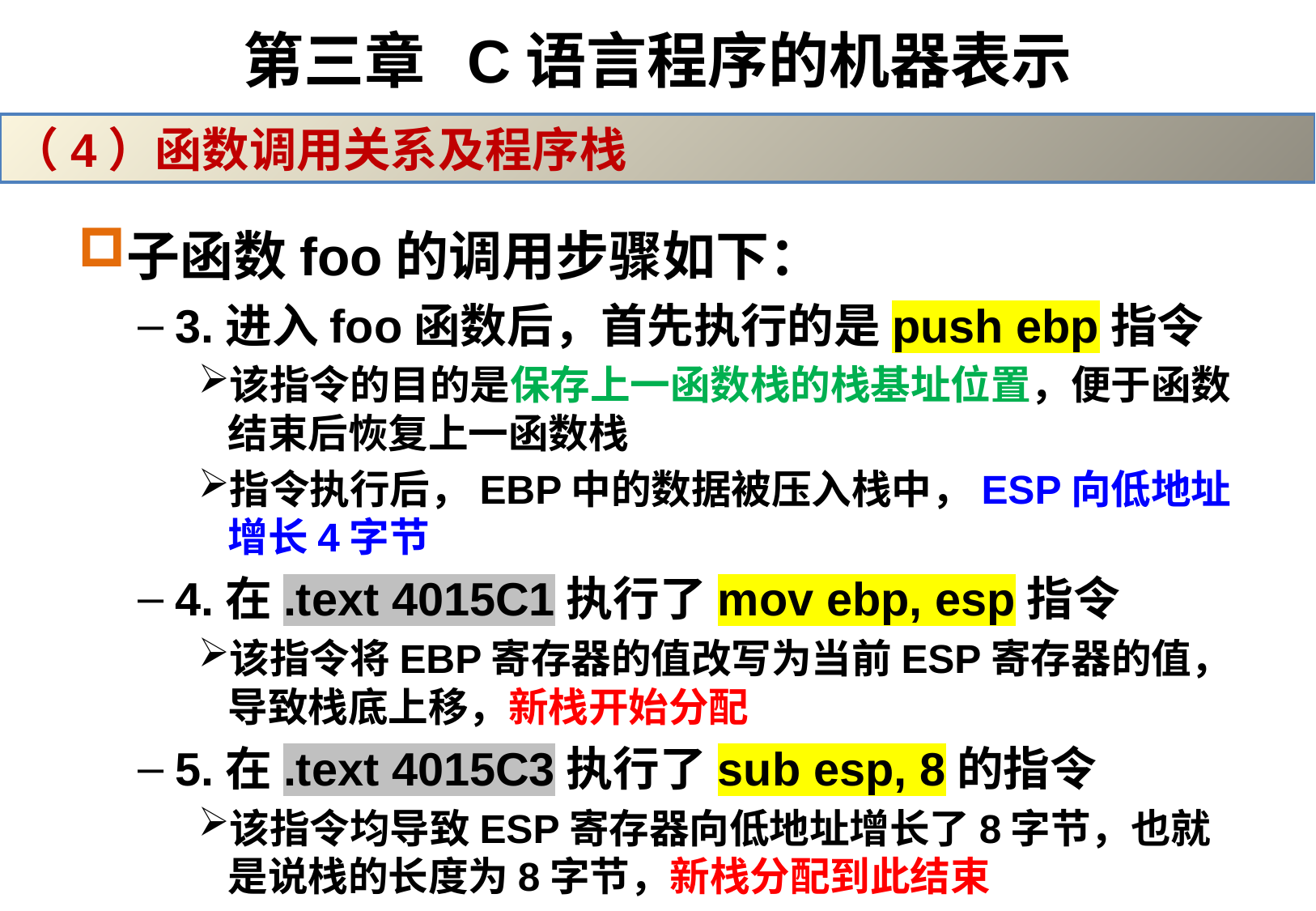

# 第三章  C语言程序的机器表示
（4）函数调用关系及程序栈
子函数foo的调用步骤如下：
3.进入foo函数后，首先执行的是push ebp指令
该指令的目的是保存上一函数栈的栈基址位置，便于函数结束后恢复上一函数栈
指令执行后，EBP中的数据被压入栈中，ESP向低地址增长4字节
4.在.text 4015C1执行了mov ebp, esp指令
该指令将EBP寄存器的值改写为当前ESP寄存器的值，导致栈底上移，新栈开始分配
5.在.text 4015C3执行了sub esp, 8的指令
该指令均导致ESP寄存器向低地址增长了8字节，也就是说栈的长度为8字节，新栈分配到此结束